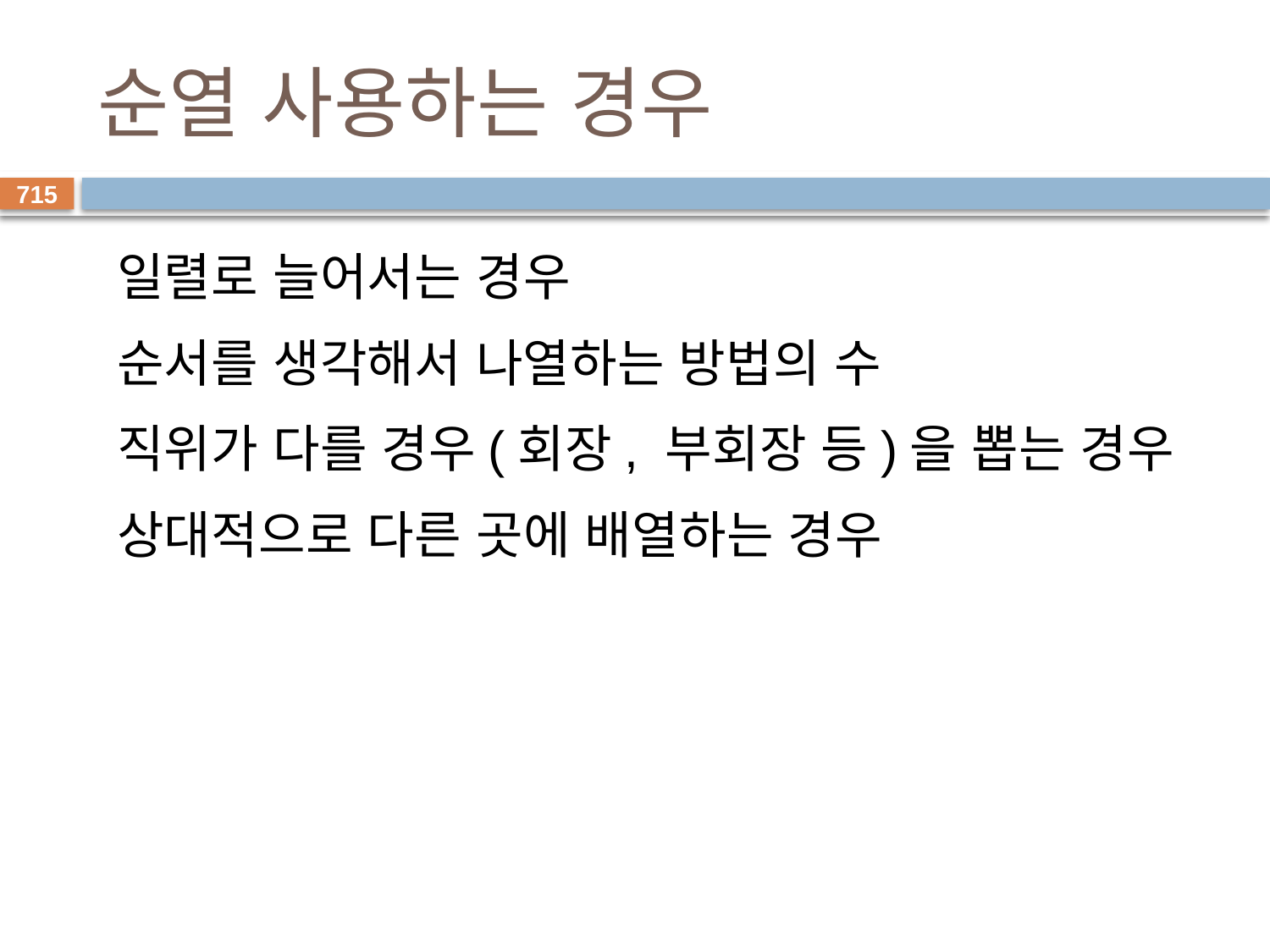

# 순열 사용하는 경우
715
  일렬로 늘어서는 경우
  순서를 생각해서 나열하는 방법의 수
  직위가 다를 경우(회장, 부회장 등)을 뽑는 경우
  상대적으로 다른 곳에 배열하는 경우